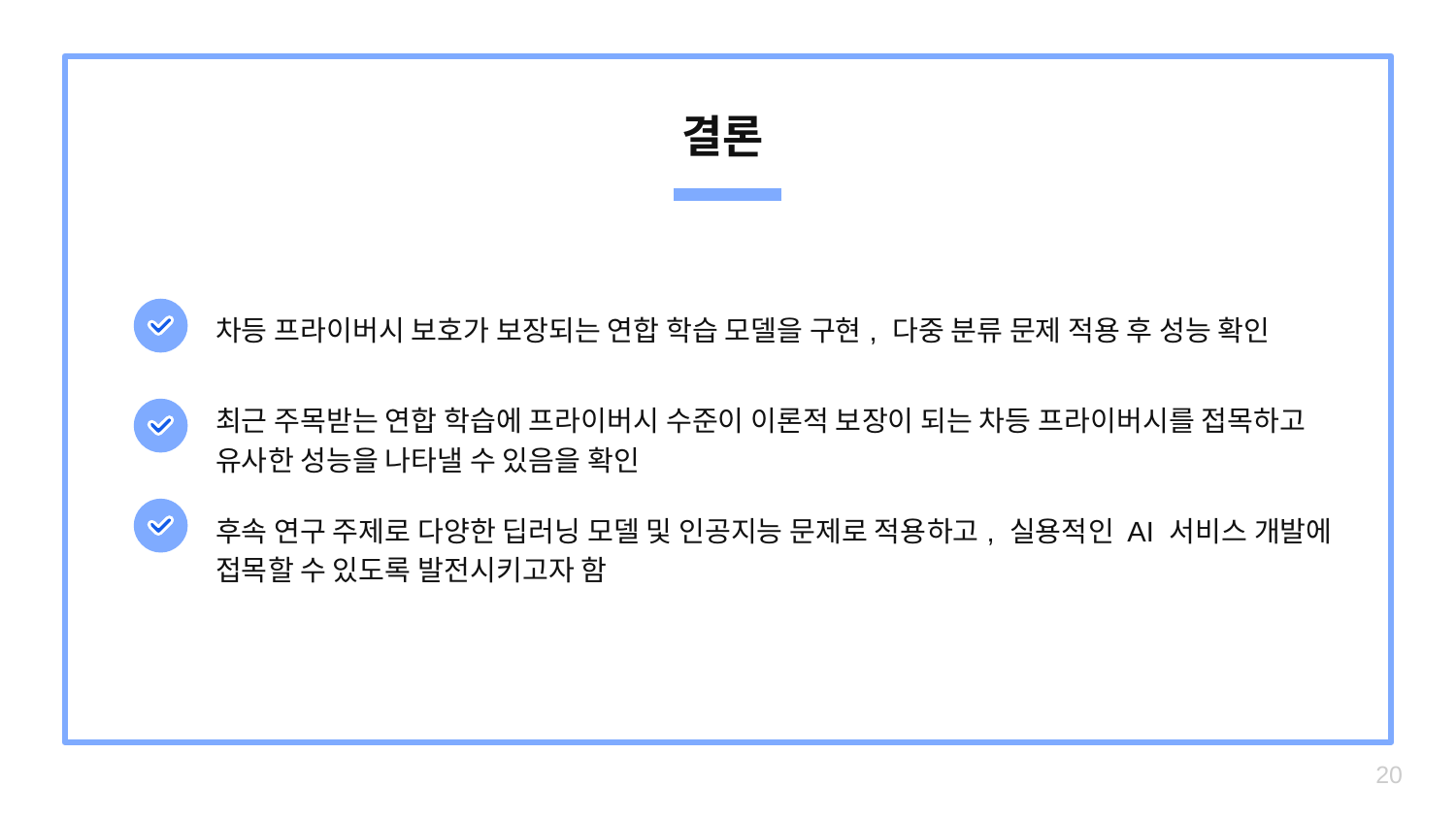

# 결론
차등 프라이버시 보호가 보장되는 연합 학습 모델을 구현, 다중 분류 문제 적용 후 성능 확인

최근 주목받는 연합 학습에 프라이버시 수준이 이론적 보장이 되는 차등 프라이버시를 접목하고 유사한 성능을 나타낼 수 있음을 확인

후속 연구 주제로 다양한 딥러닝 모델 및 인공지능 문제로 적용하고, 실용적인 AI 서비스 개발에 접목할 수 있도록 발전시키고자 함

20